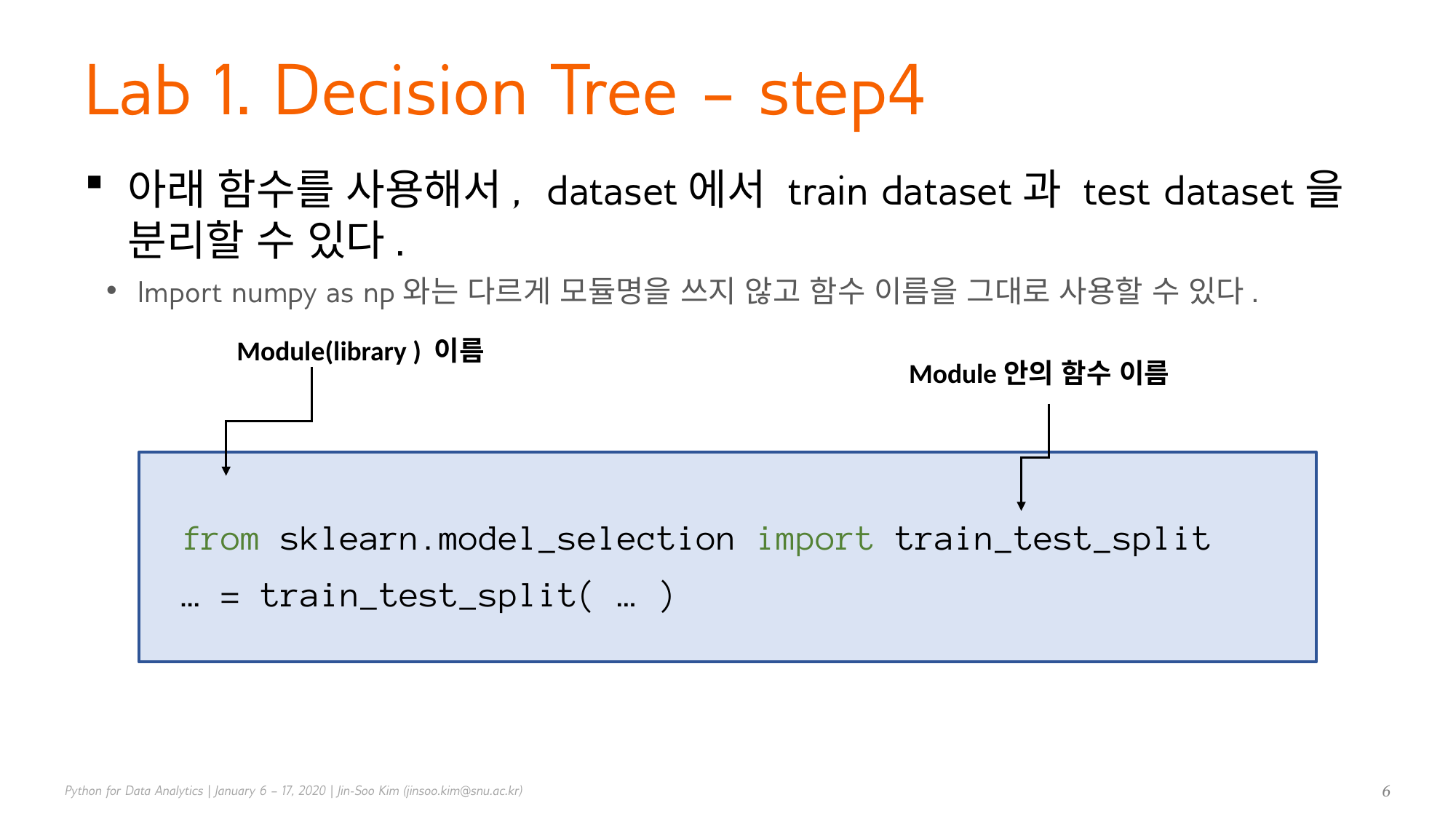

# Lab 1. Decision Tree – step4
아래 함수를 사용해서,  dataset에서 train dataset과 test dataset을 분리할 수 있다.
Import numpy as np와는 다르게 모듈명을 쓰지 않고 함수 이름을 그대로 사용할 수 있다.

Module(library ) 이름
Module안의 함수 이름
from sklearn.model_selection import train_test_split
… = train_test_split( … )